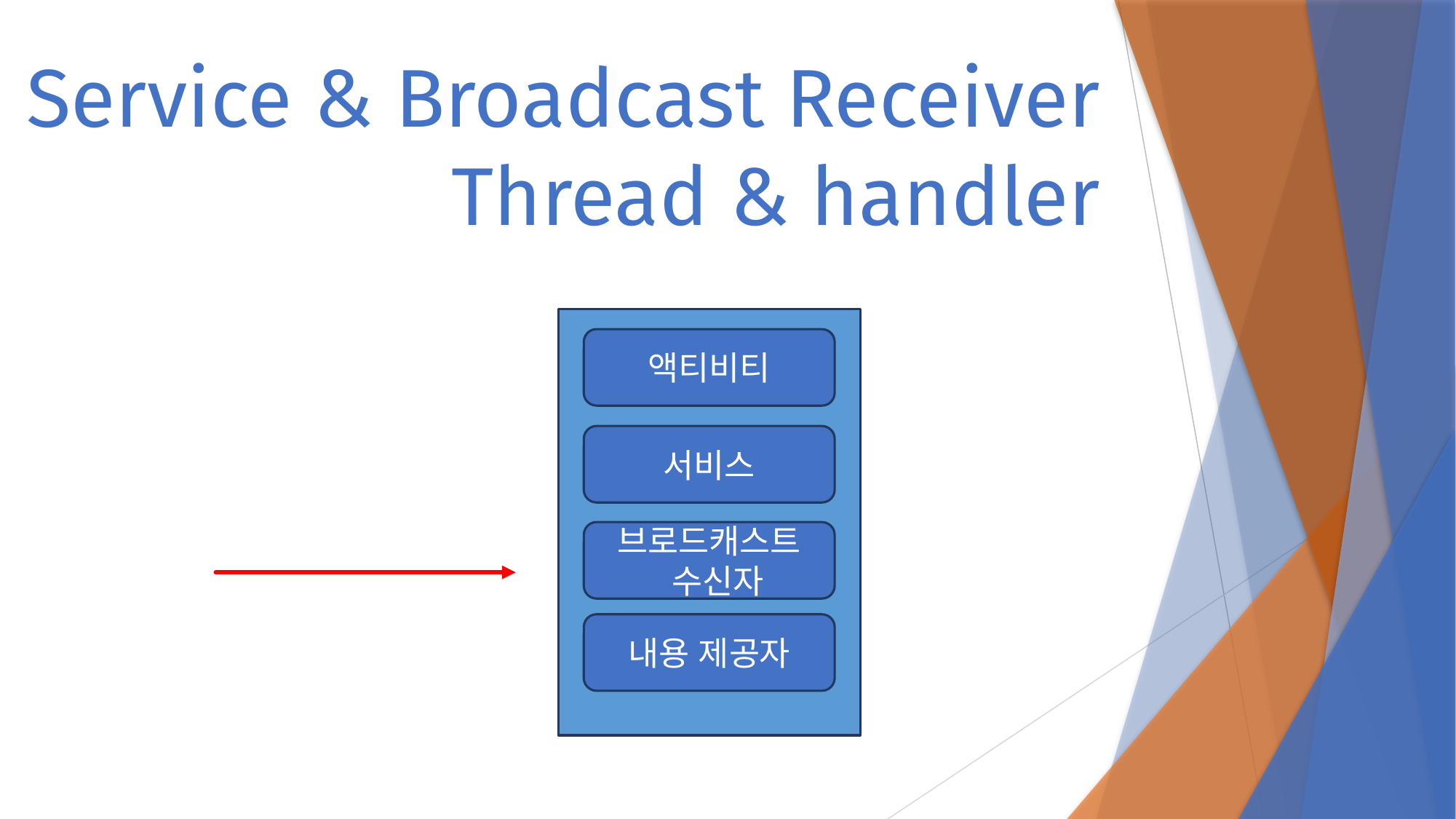

# Service & Broadcast Receiver Thread & handler

액티비티
서비스
브로드캐스트
 수신자
내용 제공자